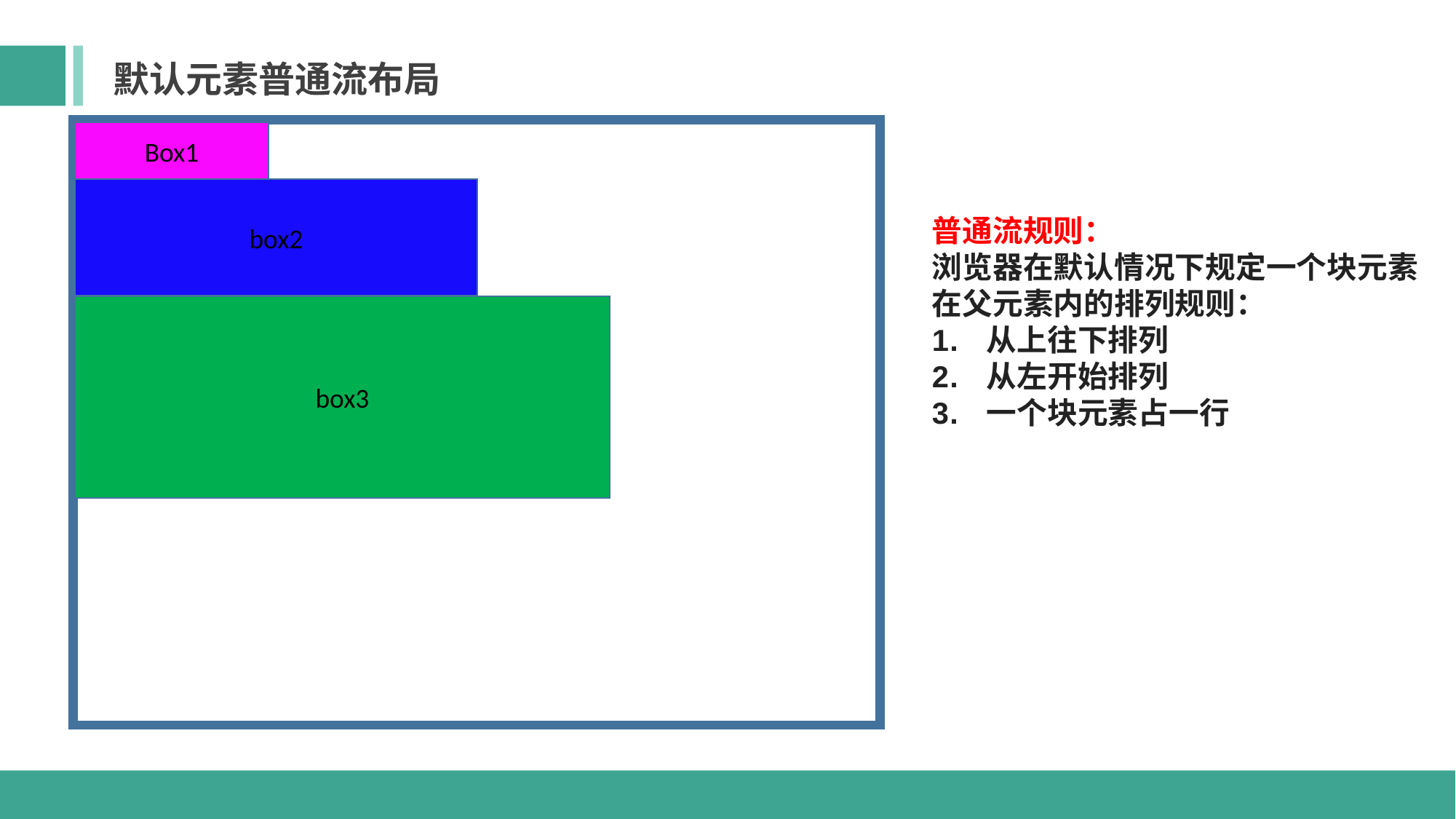

默认元素普通流布局

Box1
box2
普通流规则：
浏览器在默认情况下规定一个块元素在父元素内的排列规则：
从上往下排列
从左开始排列
一个块元素占一行
box3